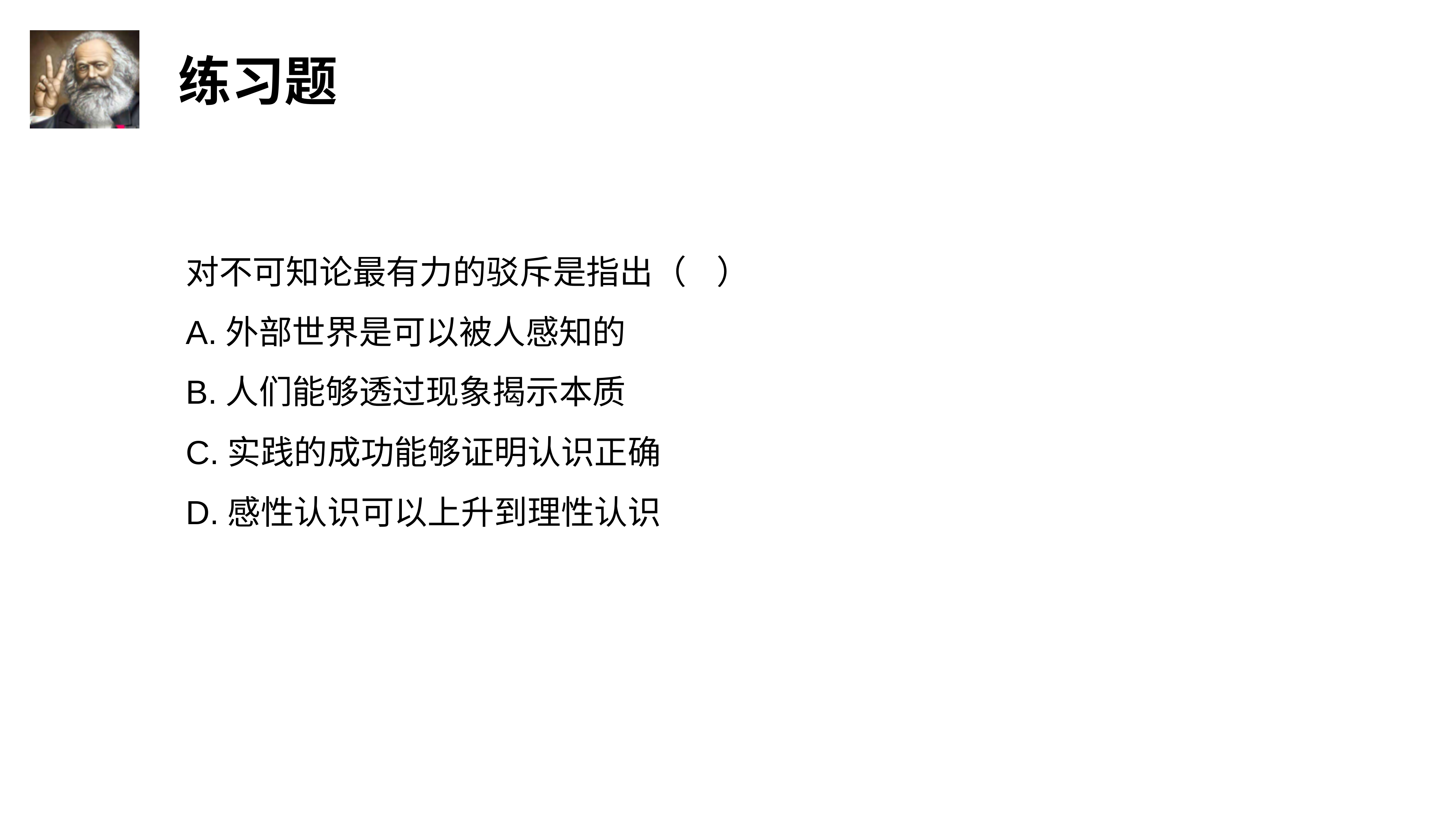

对不可知论最有力的驳斥是指出（    ）
A.外部世界是可以被人感知的
B.人们能够透过现象揭示本质
C.实践的成功能够证明认识正确
D.感性认识可以上升到理性认识